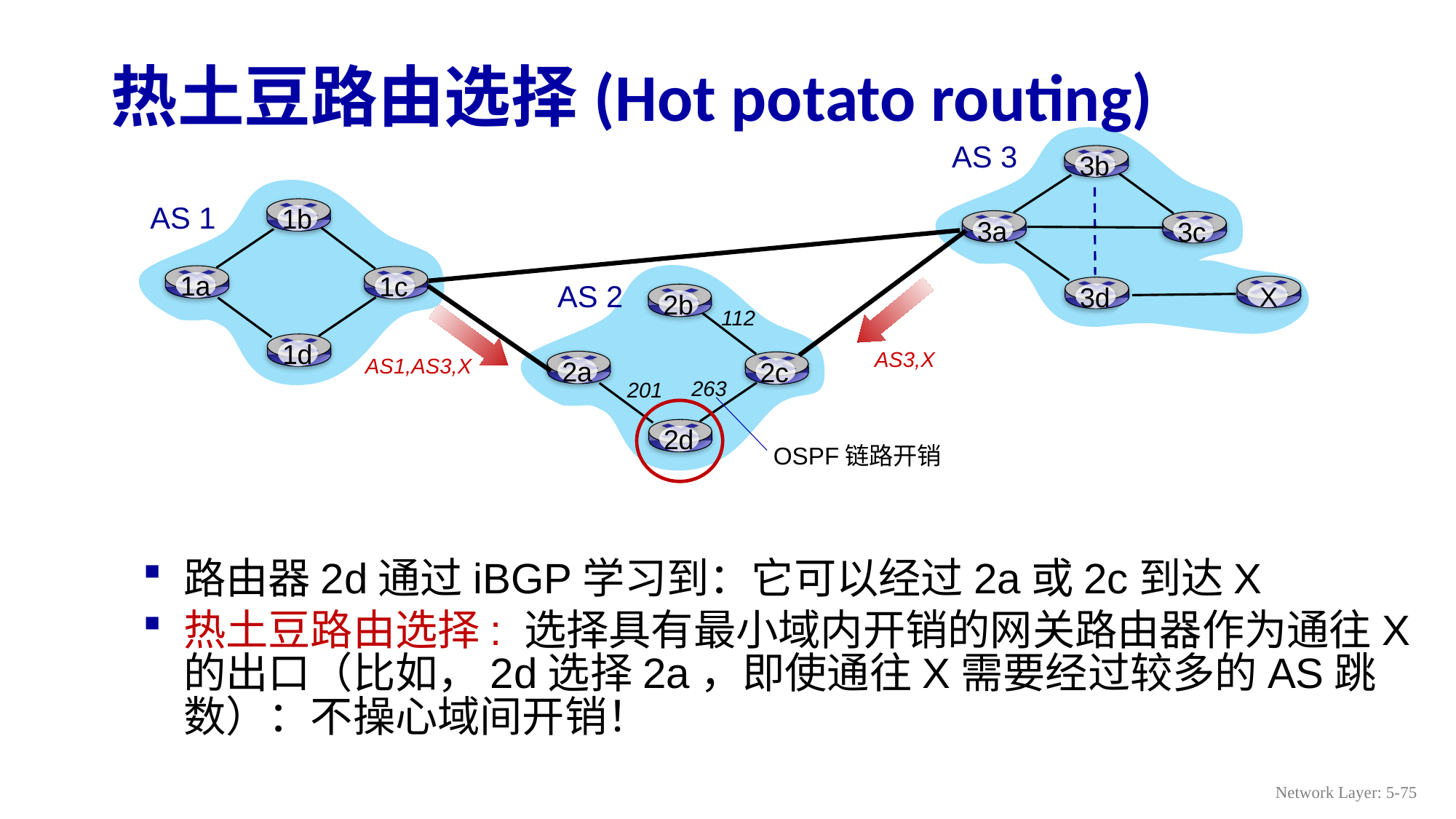

# 热土豆路由选择(Hot potato routing)

AS 3
3b

3a

3c

3d

1b

1a

1c

1d

AS 1

2b

2a

2c

2d

AS 2

  X

AS3,X
112

AS1,AS3,X
263
201

OSPF链路开销
路由器2d通过iBGP学习到：它可以经过2a或2c到达X
热土豆路由选择: 选择具有最小域内开销的网关路由器作为通往X的出口（比如，2d选择2a，即使通往X需要经过较多的AS跳数）：不操心域间开销！
Network Layer: 5-75